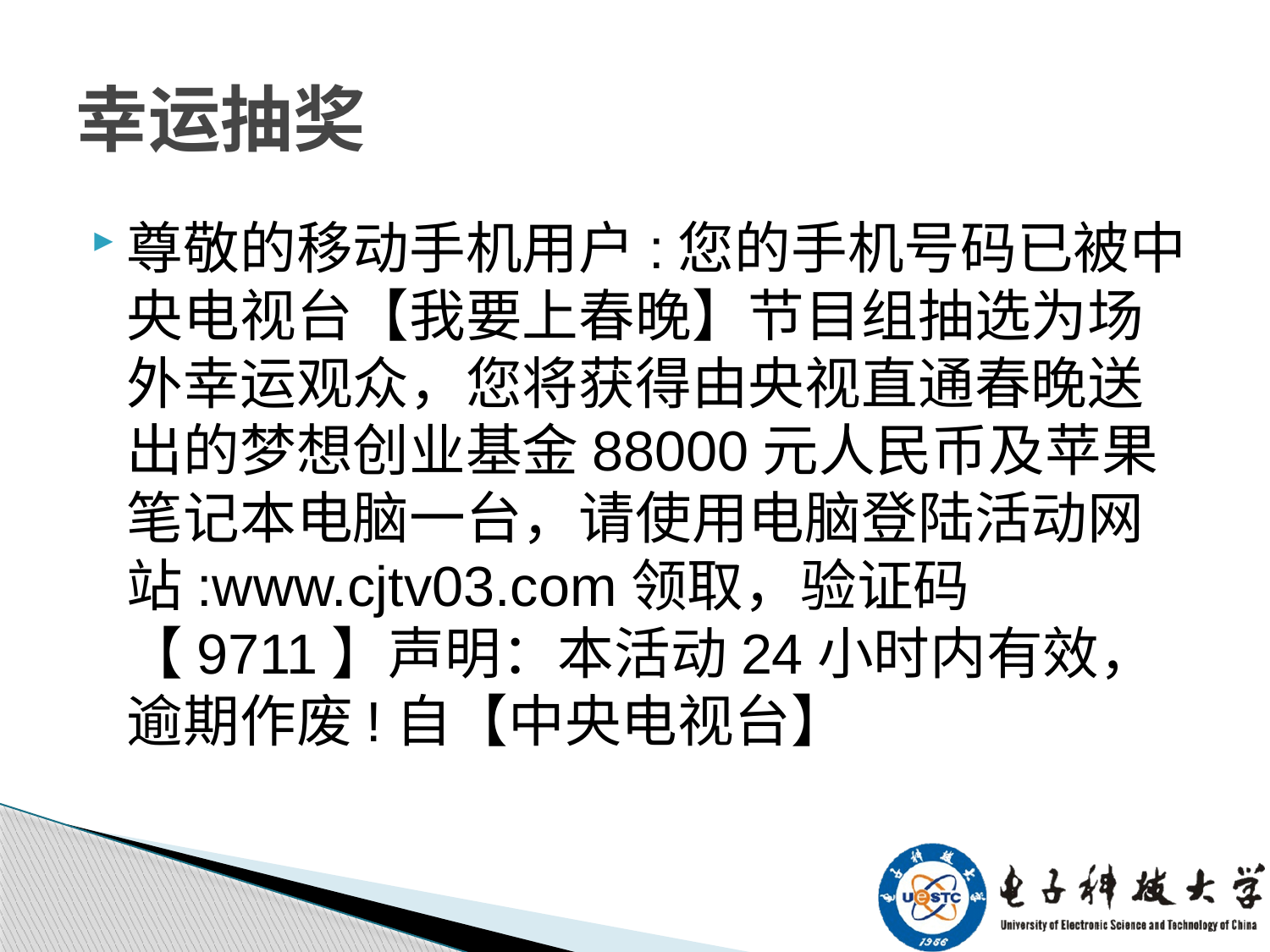

# 幸运抽奖
尊敬的移动手机用户:您的手机号码已被中央电视台【我要上春晚】节目组抽选为场外幸运观众，您将获得由央视直通春晚送出的梦想创业基金88000元人民币及苹果笔记本电脑一台，请使用电脑登陆活动网站:www.cjtv03.com领取，验证码【9711】声明：本活动24小时内有效，逾期作废!自【中央电视台】
36